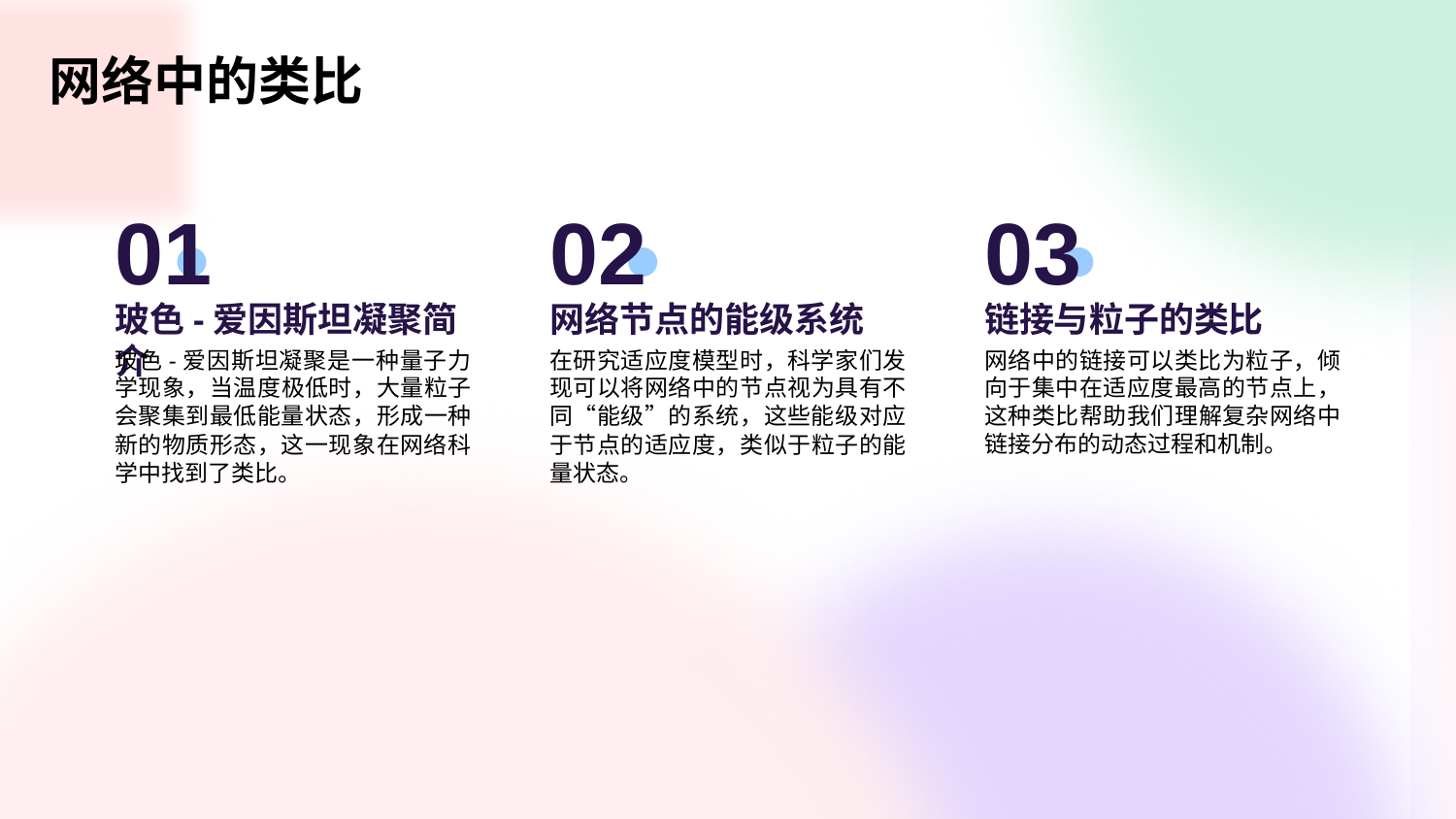

网络中的类比
01
02
03

玻色-爱因斯坦凝聚简介
网络节点的能级系统
链接与粒子的类比
玻色-爱因斯坦凝聚是一种量子力学现象，当温度极低时，大量粒子会聚集到最低能量状态，形成一种新的物质形态，这一现象在网络科学中找到了类比。
在研究适应度模型时，科学家们发现可以将网络中的节点视为具有不同“能级”的系统，这些能级对应于节点的适应度，类似于粒子的能量状态。
网络中的链接可以类比为粒子，倾向于集中在适应度最高的节点上，这种类比帮助我们理解复杂网络中链接分布的动态过程和机制。